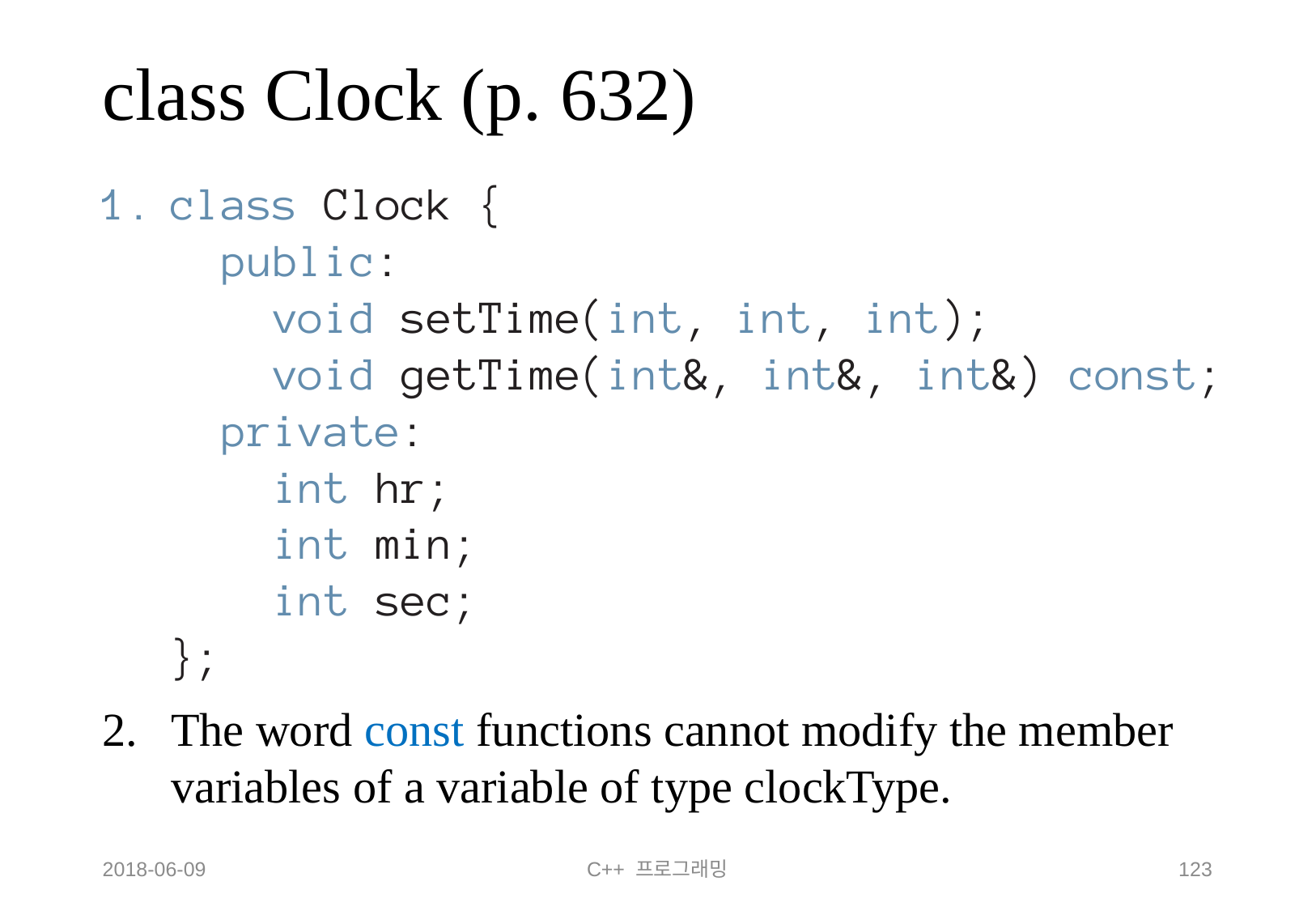

# class Clock (p. 632)
class Clock {
  public:
    void setTime(int, int, int);
    void getTime(int&, int&, int&) const;
  private:
    int hr;
    int min;
    int sec;
};
The word const functions cannot modify the member variables of a variable of type clockType.

2018-06-09
C++ 프로그래밍
123